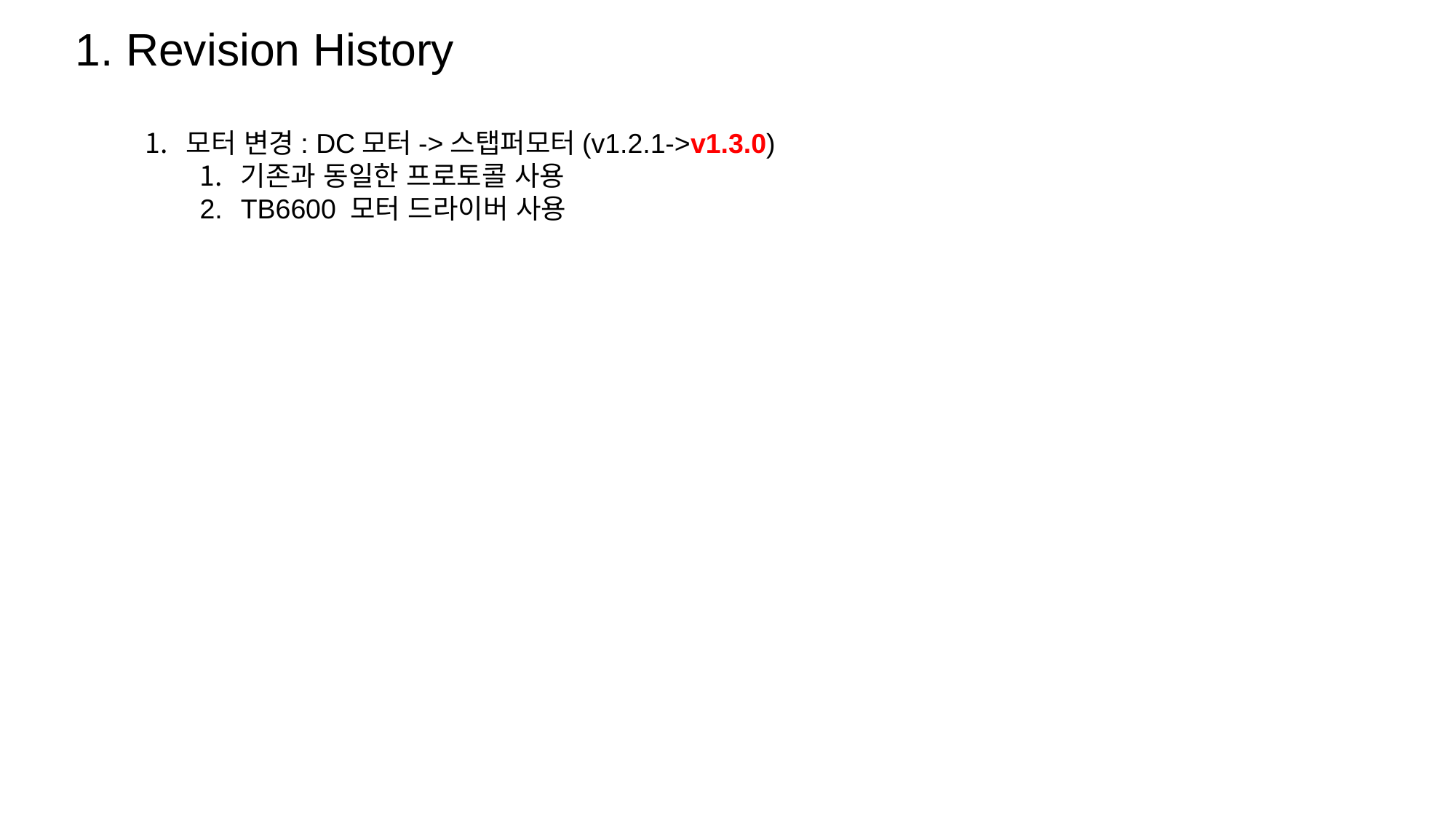

1. Revision History

모터 변경: DC모터->스탭퍼모터(v1.2.1->v1.3.0)
기존과 동일한 프로토콜 사용
TB6600 모터 드라이버 사용